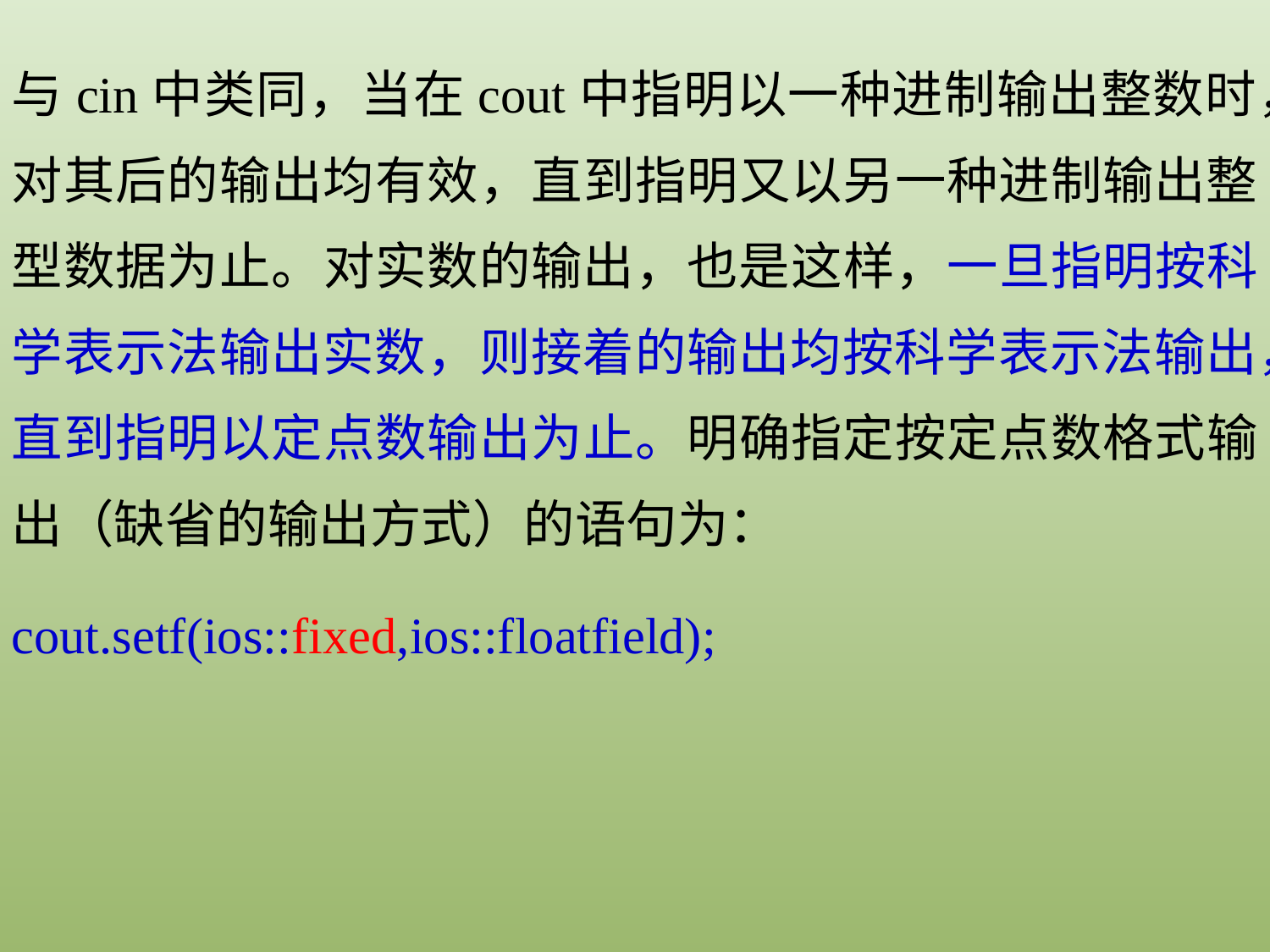

与cin中类同，当在cout中指明以一种进制输出整数时，对其后的输出均有效，直到指明又以另一种进制输出整型数据为止。对实数的输出，也是这样，一旦指明按科学表示法输出实数，则接着的输出均按科学表示法输出，直到指明以定点数输出为止。明确指定按定点数格式输出（缺省的输出方式）的语句为：
cout.setf(ios::fixed,ios::floatfield);
90